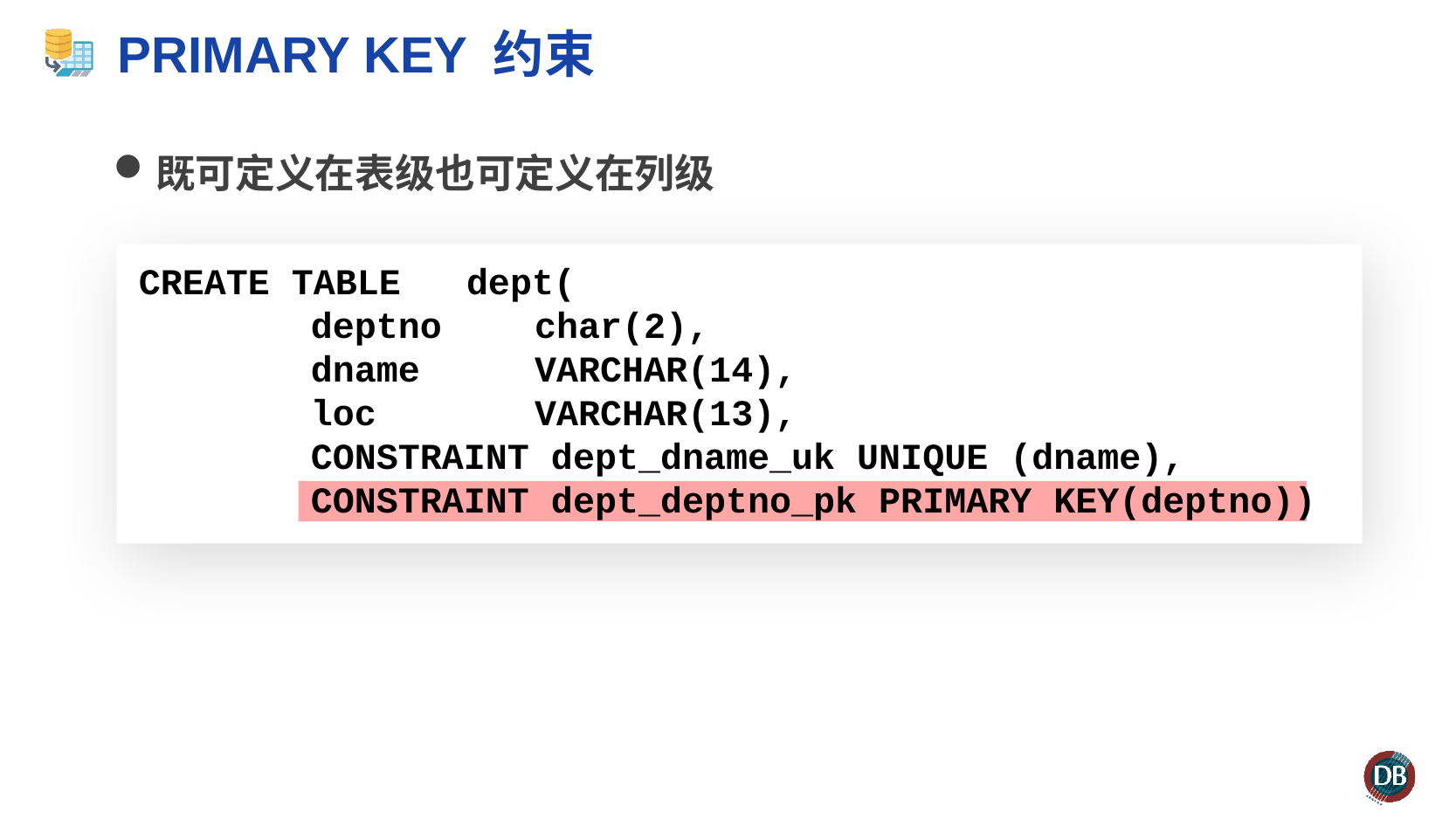

# PRIMARY KEY 约束
既可定义在表级也可定义在列级

CREATE TABLE   dept(
	deptno 	  char(2),
	dname	  VARCHAR(14),
	loc	  VARCHAR(13),
	CONSTRAINT dept_dname_uk UNIQUE (dname),
	CONSTRAINT dept_deptno_pk PRIMARY KEY(deptno))